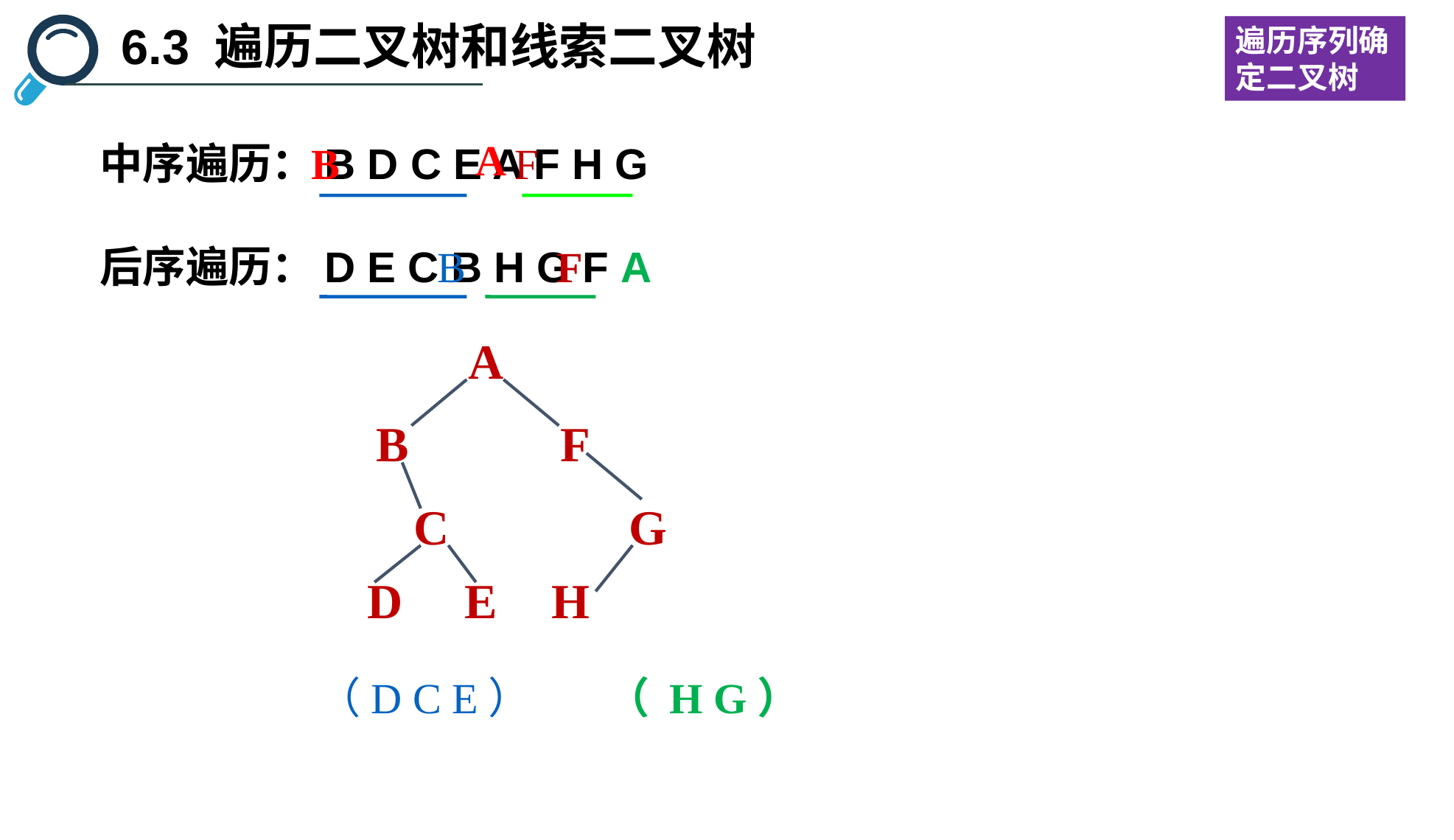

6.3 遍历二叉树和线索二叉树
遍历序列确定二叉树
中序遍历：B D C E A F H G
后序遍历：D E C B H G F A
A
B
F

B
F

A

B
F

C
G

D     E
H
（B D C E）
（ F H G）
              （D C E）
    （ H G）